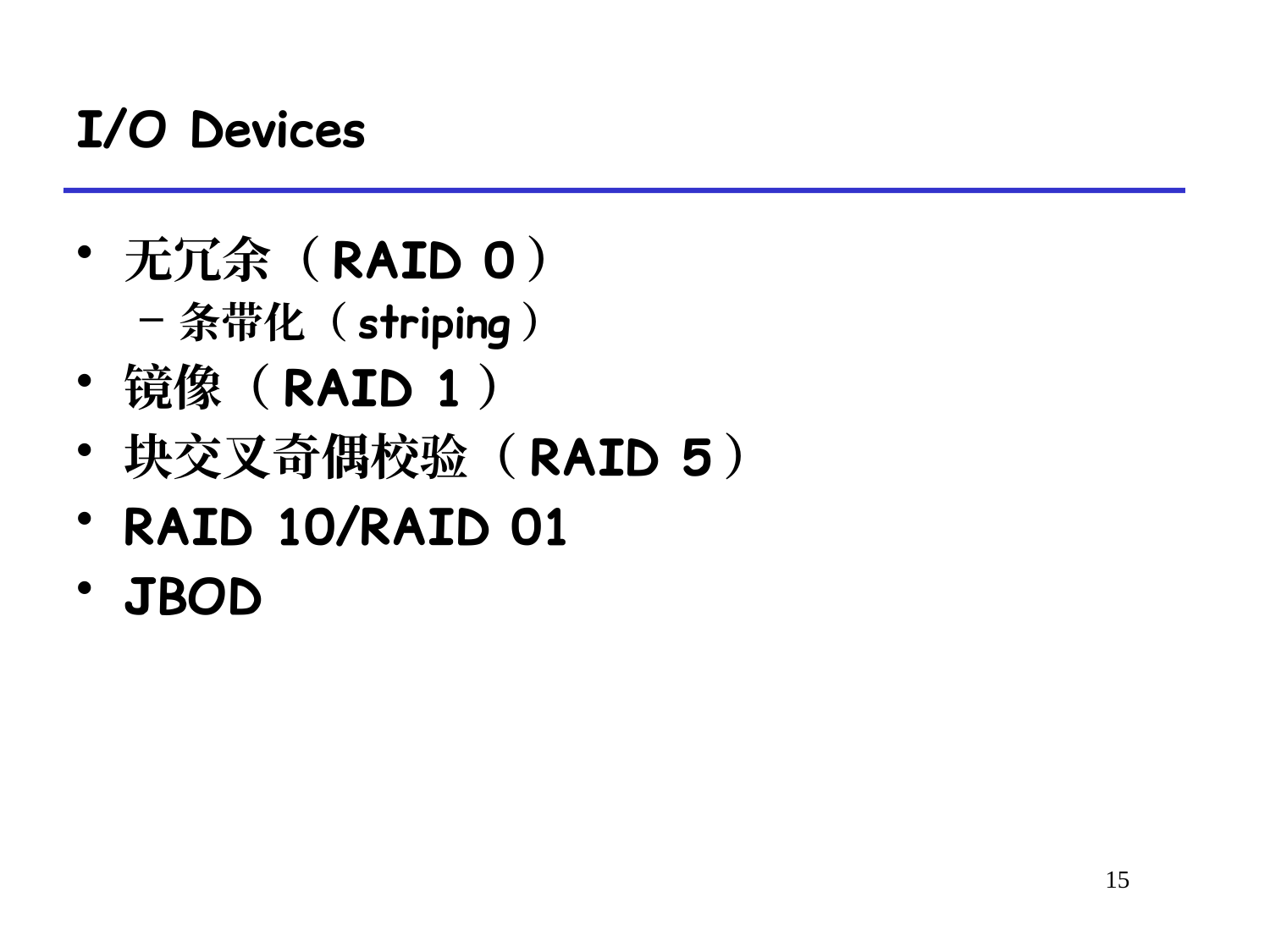

# I/O Devices
无冗余（RAID 0）
条带化（striping）
镜像（RAID 1）
块交叉奇偶校验（RAID 5）
RAID 10/RAID 01
JBOD
15